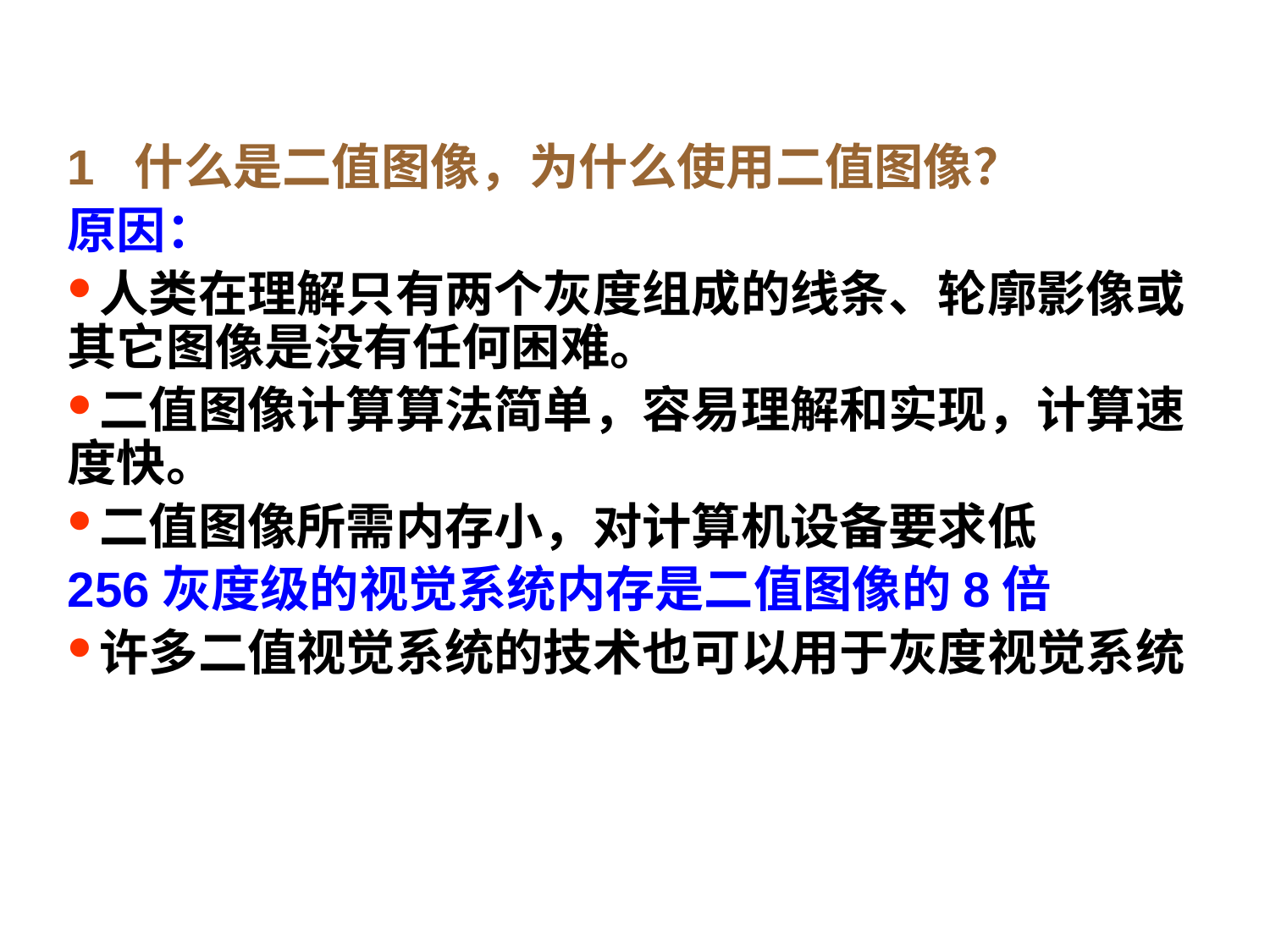

1  什么是二值图像，为什么使用二值图像？
原因：
人类在理解只有两个灰度组成的线条、轮廓影像或其它图像是没有任何困难。
二值图像计算算法简单，容易理解和实现，计算速度快。
二值图像所需内存小，对计算机设备要求低
256灰度级的视觉系统内存是二值图像的8倍
许多二值视觉系统的技术也可以用于灰度视觉系统